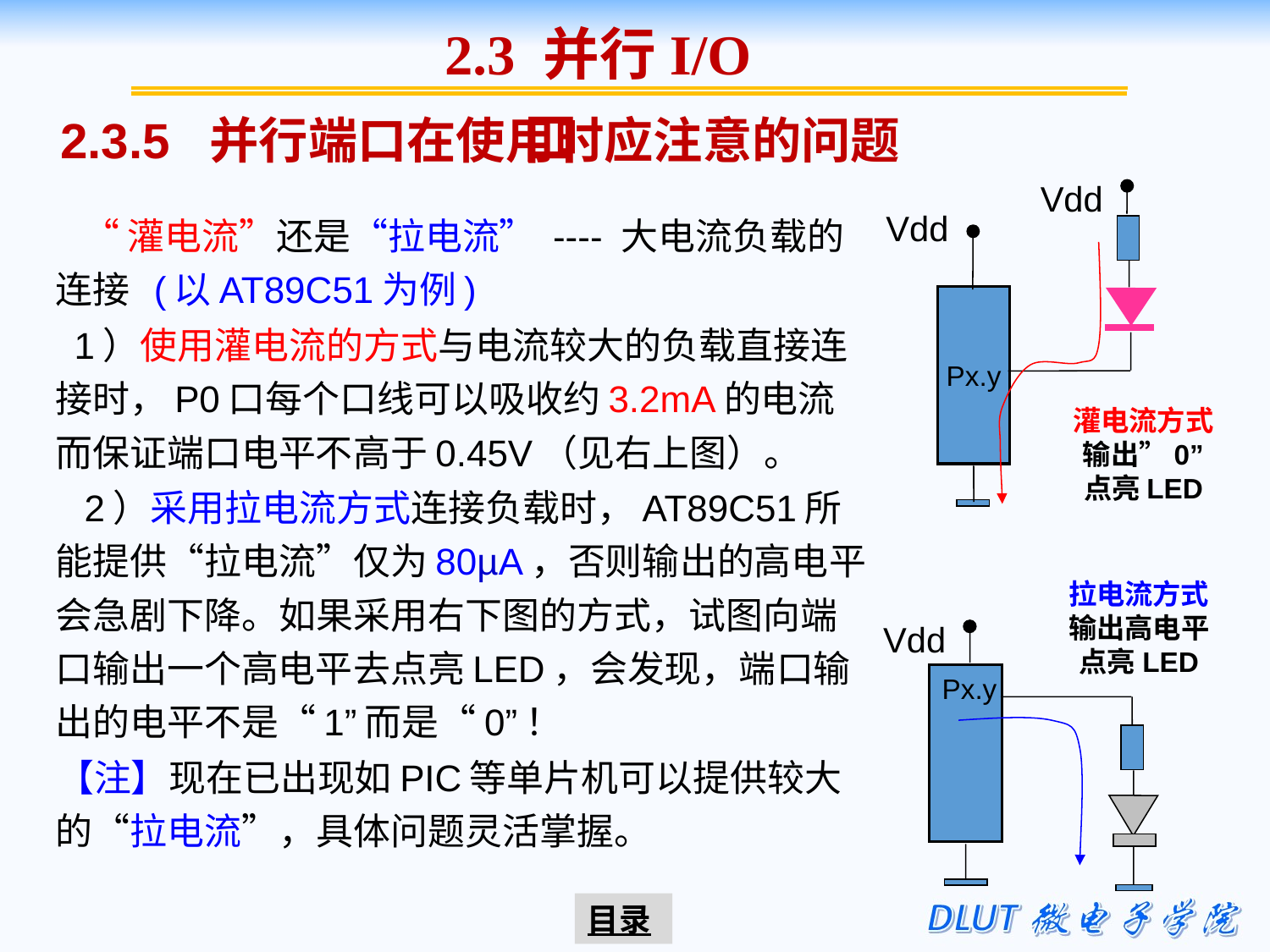

2.3 并行I/O口
2.3.5  并行端口在使用时应注意的问题
Vdd

Vdd

Px.y

灌电流方式
输出”0”
点亮LED

      “灌电流”还是“拉电流” ---- 大电流负载的连接  (以AT89C51为例)
    1）使用灌电流的方式与电流较大的负载直接连接时，P0口每个口线可以吸收约3.2mA的电流而保证端口电平不高于0.45V（见右上图）。
     2）采用拉电流方式连接负载时，AT89C51所能提供“拉电流”仅为80µA，否则输出的高电平会急剧下降。如果采用右下图的方式，试图向端口输出一个高电平去点亮LED，会发现，端口输出的电平不是“1”而是“0”！
  【注】现在已出现如PIC等单片机可以提供较大的“拉电流”，具体问题灵活掌握。
拉电流方式
输出高电平
点亮LED
Vdd

Px.y

目录